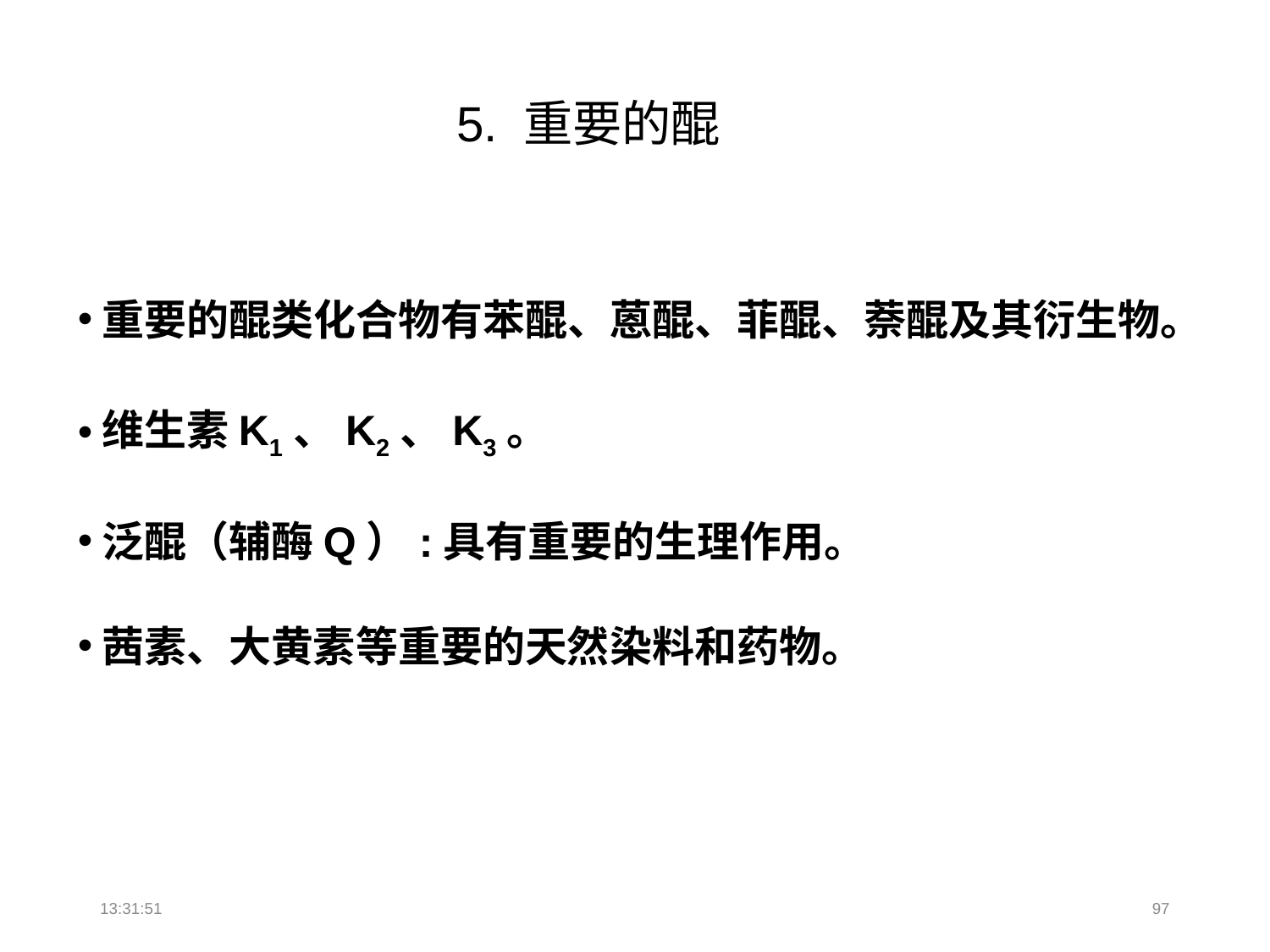

5. 重要的醌
重要的醌类化合物有苯醌、蒽醌、菲醌、萘醌及其衍生物。
维生素K1、K2、K3。
泛醌（辅酶Q）:具有重要的生理作用。
茜素、大黄素等重要的天然染料和药物。
13:31:51
97